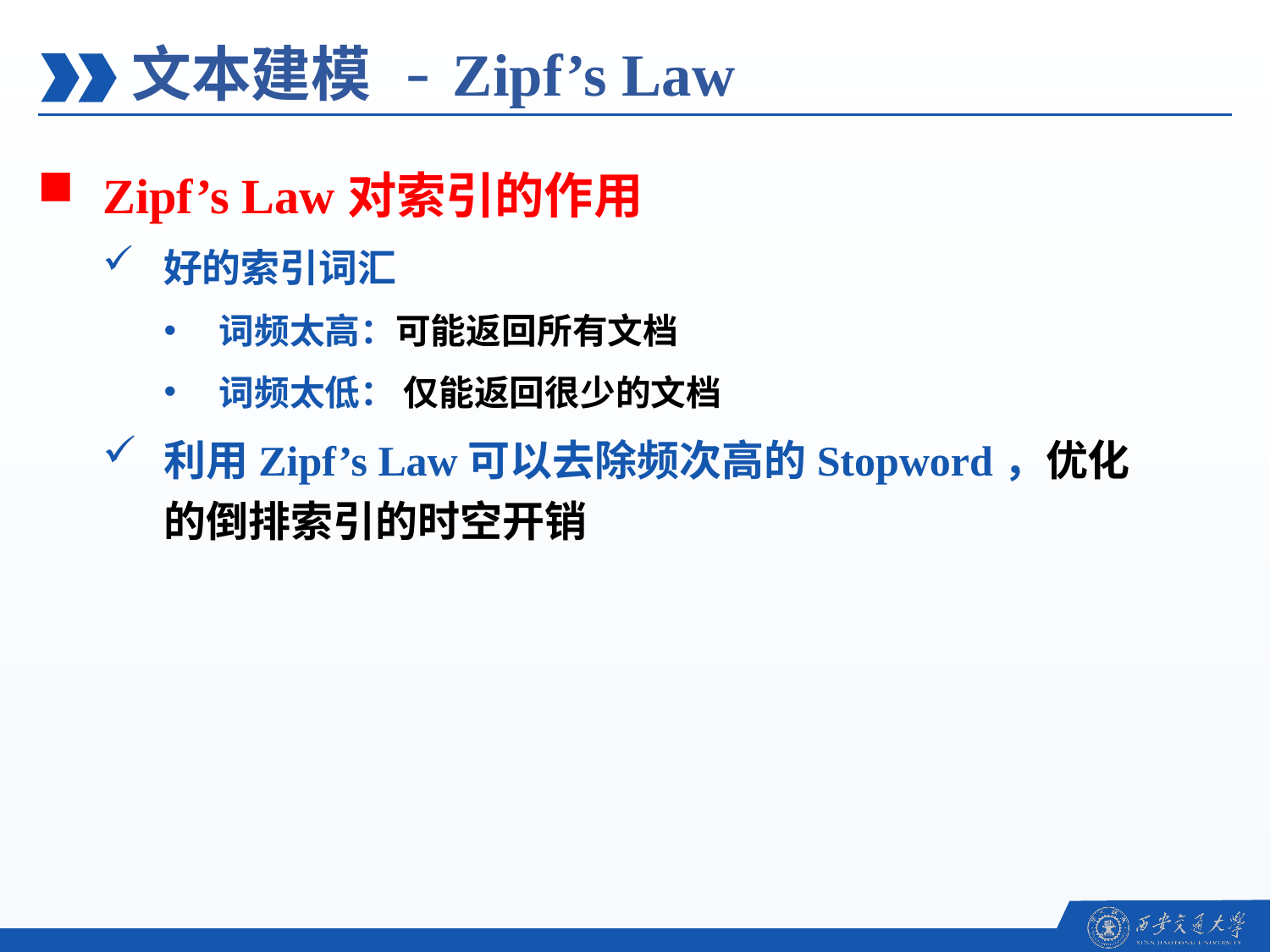

文本建模 - Zipf’s Law
Zipf’s Law对索引的作用
好的索引词汇
词频太高：可能返回所有文档
词频太低： 仅能返回很少的文档
利用Zipf’s Law可以去除频次高的Stopword，优化的倒排索引的时空开销